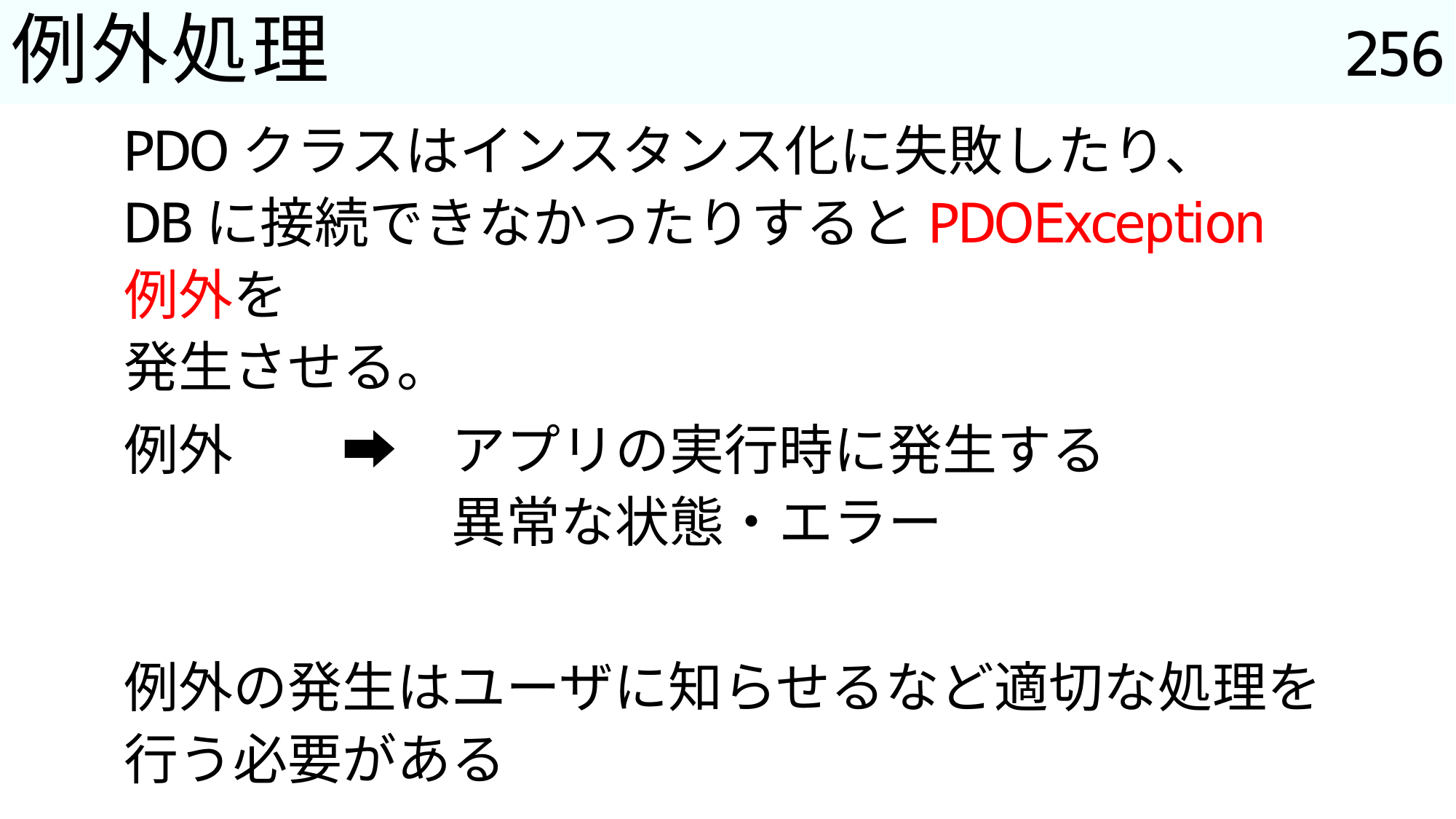

256
# 例外処理
PDOクラスはインスタンス化に失敗したり、
DBに接続できなかったりするとPDOException例外を
発生させる。
例外	➡	アプリの実行時に発生する
			異常な状態・エラー

例外の発生はユーザに知らせるなど適切な処理を
行う必要がある